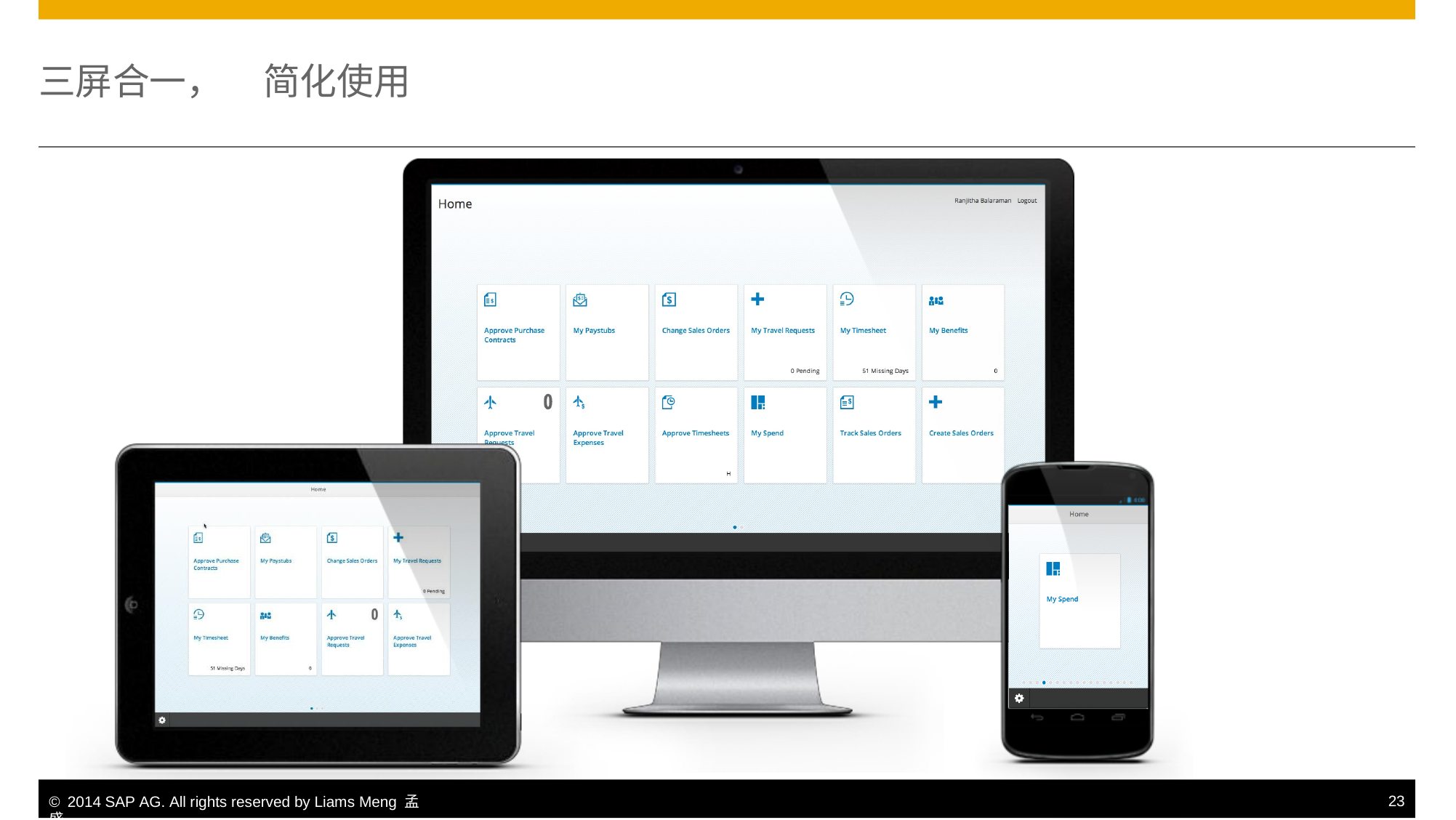

三屏合一，
简化使用

© 2014 SAP AG. All rights reserved by Liams Meng 孟盛.
23